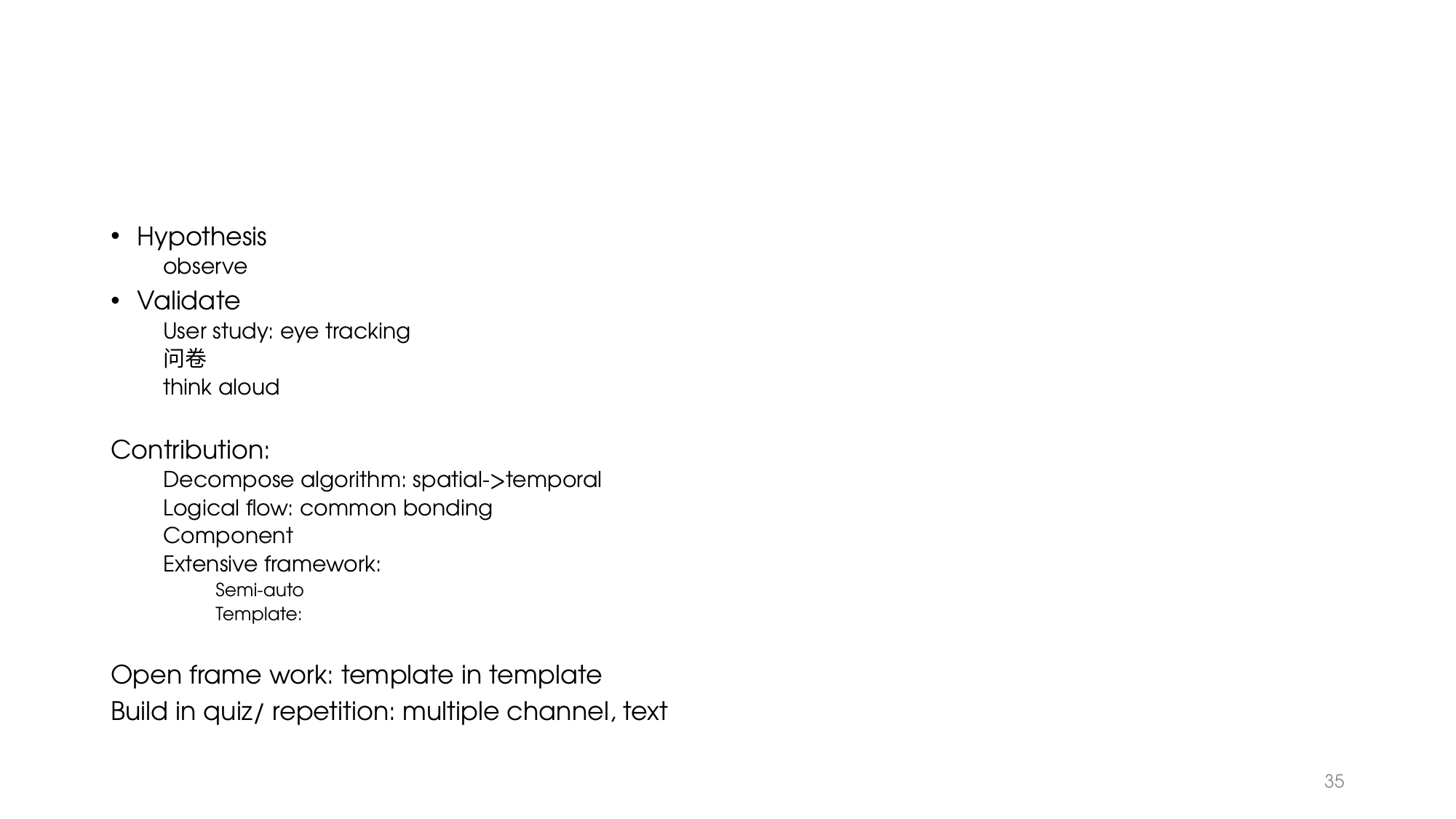

#
Hypothesis
observe
Validate
User study: eye tracking
问卷
think aloud

Contribution:
Decompose algorithm: spatial->temporal
Logical flow: common bonding
Component
Extensive framework:
Semi-auto
Template:

Open frame work: template in template
Build in quiz/ repetition: multiple channel, text
35